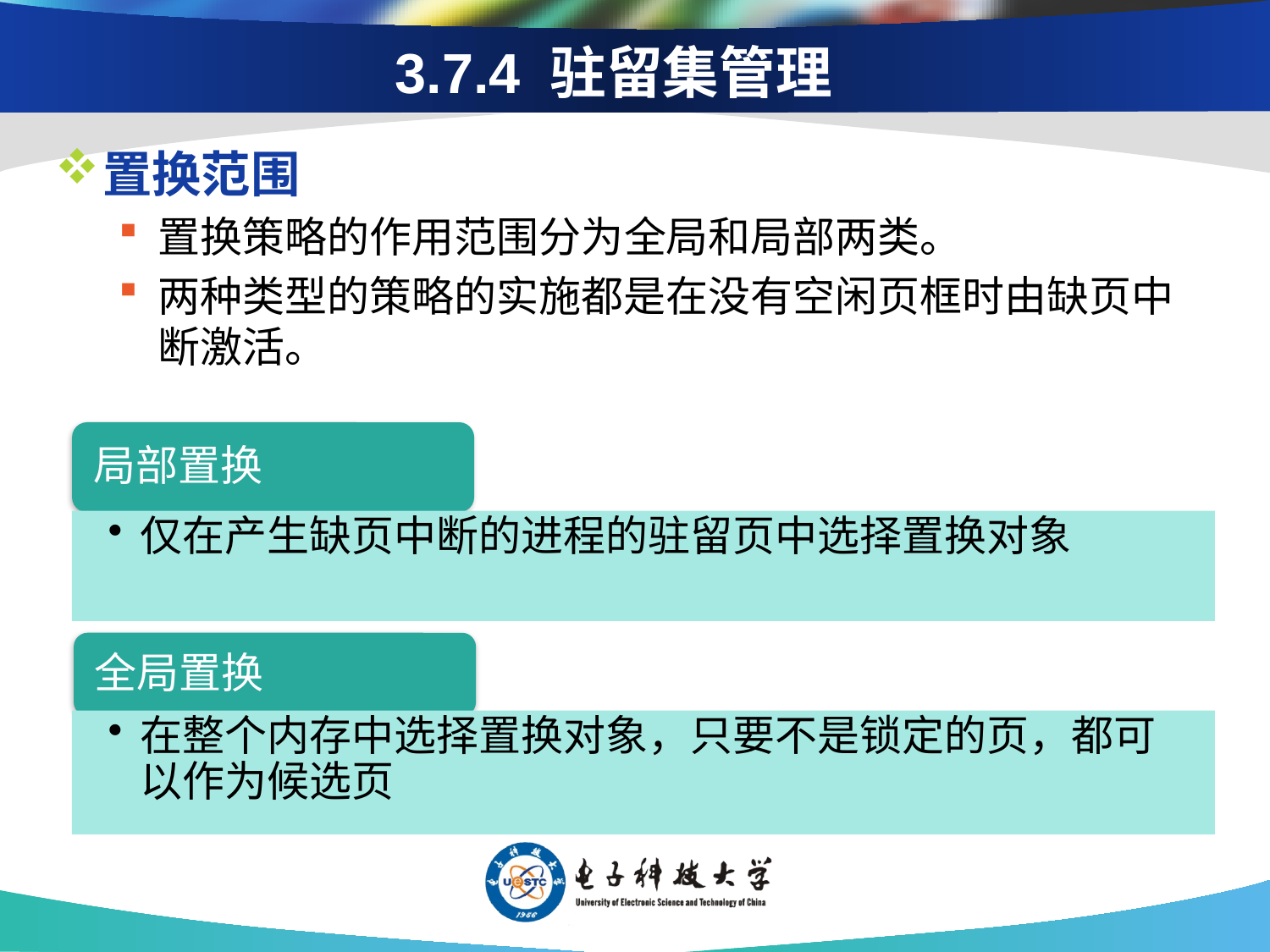

# 3.7.4 驻留集管理
置换范围
置换策略的作用范围分为全局和局部两类。
两种类型的策略的实施都是在没有空闲页框时由缺页中断激活。
局部置换
仅在产生缺页中断的进程的驻留页中选择置换对象
全局置换
在整个内存中选择置换对象，只要不是锁定的页，都可以作为候选页